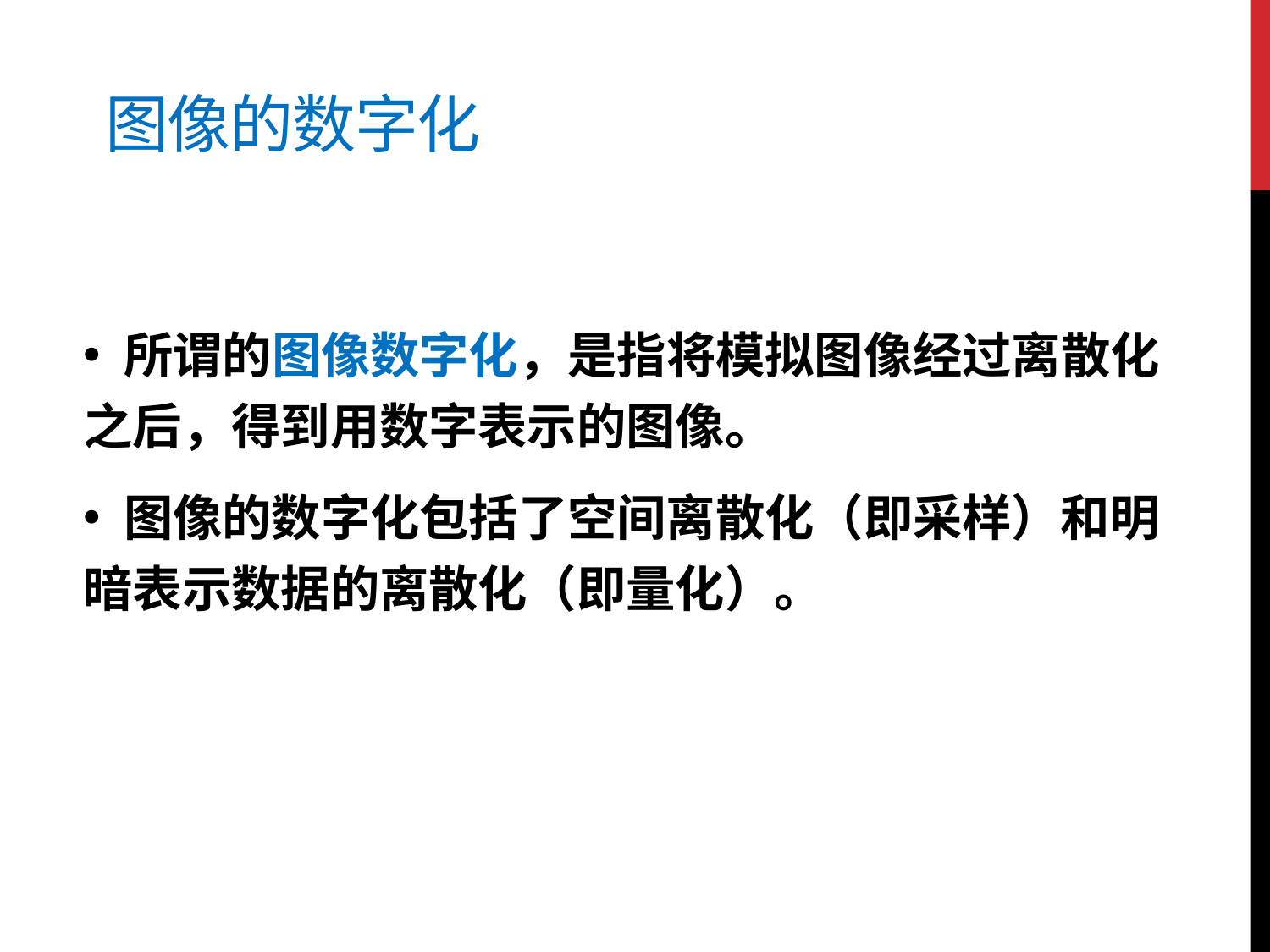

# 图像的数字化
 所谓的图像数字化，是指将模拟图像经过离散化之后，得到用数字表示的图像。
 图像的数字化包括了空间离散化（即采样）和明暗表示数据的离散化（即量化）。